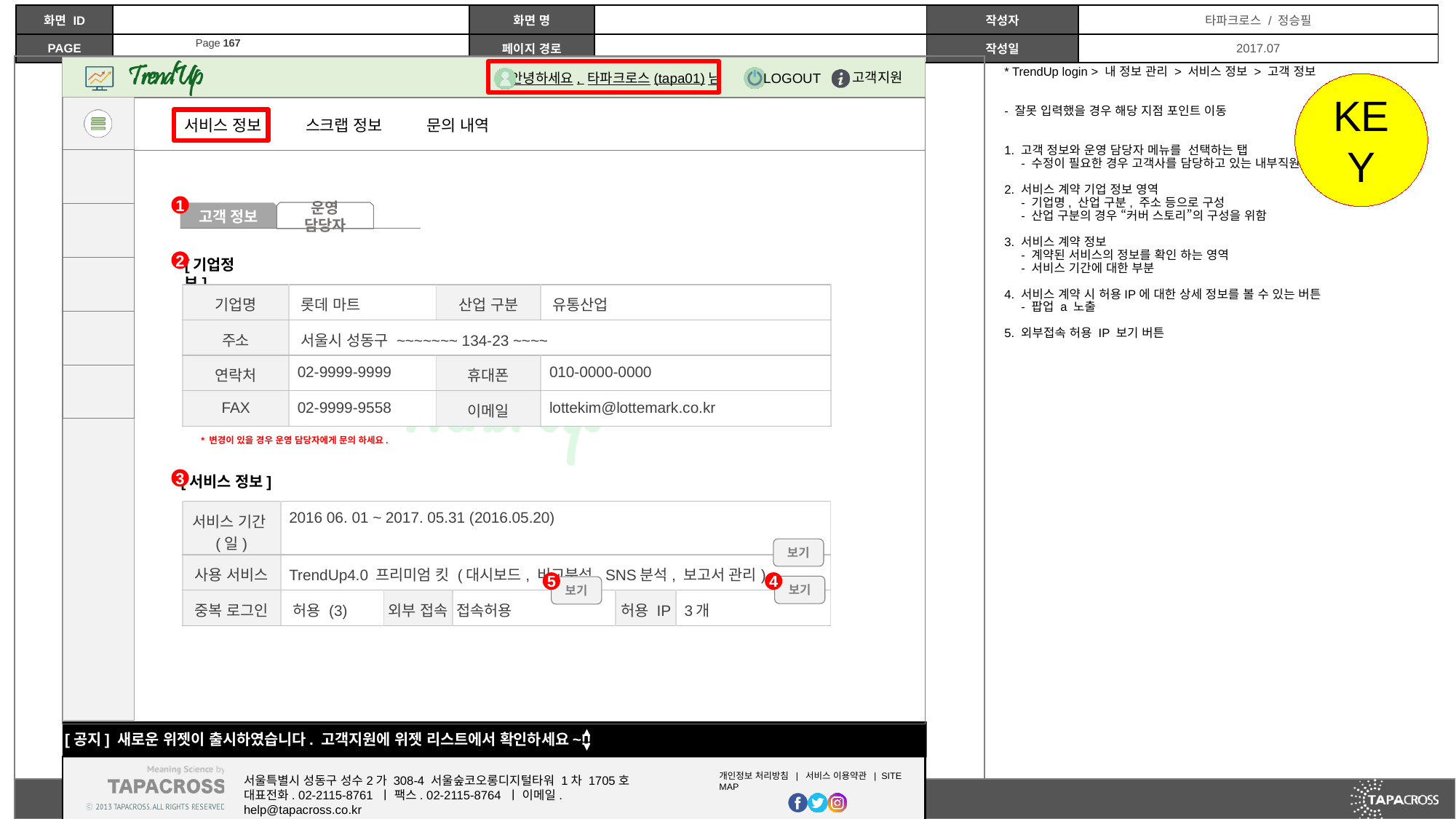

* TrendUp login > 내 정보 관리 > 서비스 정보 > 고객 정보
- 잘못 입력했을 경우 해당 지점 포인트 이동
1. 고객 정보와 운영 담당자 메뉴를  선택하는 탭
    - 수정이 필요한 경우 고객사를 담당하고 있는 내부직원 관리 메뉴에서 변경
2. 서비스 계약 기업 정보 영역
    - 기업명, 산업 구분, 주소 등으로 구성
    - 산업 구분의 경우 “커버 스토리”의 구성을 위함
3. 서비스 계약 정보
    - 계약된 서비스의 정보를 확인 하는 영역
    - 서비스 기간에 대한 부분
4. 서비스 계약 시 허용IP에 대한 상세 정보를 볼 수 있는 버튼
    - 팝업 a 노출
5. 외부접속 허용 IP 보기 버튼

KEY

문의 내역
스크랩 정보
서비스 정보
1
운영 담당자
고객 정보
[기업정보]
2
| 기업명 | 롯데 마트 | 산업 구분 | 유통산업 |
| --- | --- | --- | --- |
| 주소 | 서울시 성동구 ~~~~~~~ 134-23 ~~~~ |  |  |
| 연락처 | 02-9999-9999 | 휴대폰 | 010-0000-0000 |
| FAX | 02-9999-9558 | 이메일 | lottekim@lottemark.co.kr |
* 변경이 있을 경우 운영 담당자에게 문의 하세요.
[서비스 정보]
3
| 서비스 기간(일) | 2016 06. 01 ~ 2017. 05.31 (2016.05.20) |  |  |  |  |
| --- | --- | --- | --- | --- | --- |
| 사용 서비스 | TrendUp4.0 프리미엄 킷 (대시보드, 비교분석, SNS분석, 보고서 관리) |  |  |  |  |
| 중복 로그인 | 허용 (3) | 외부 접속 | 접속허용 | 허용 IP | 3개 |
보기
5
4
보기
보기